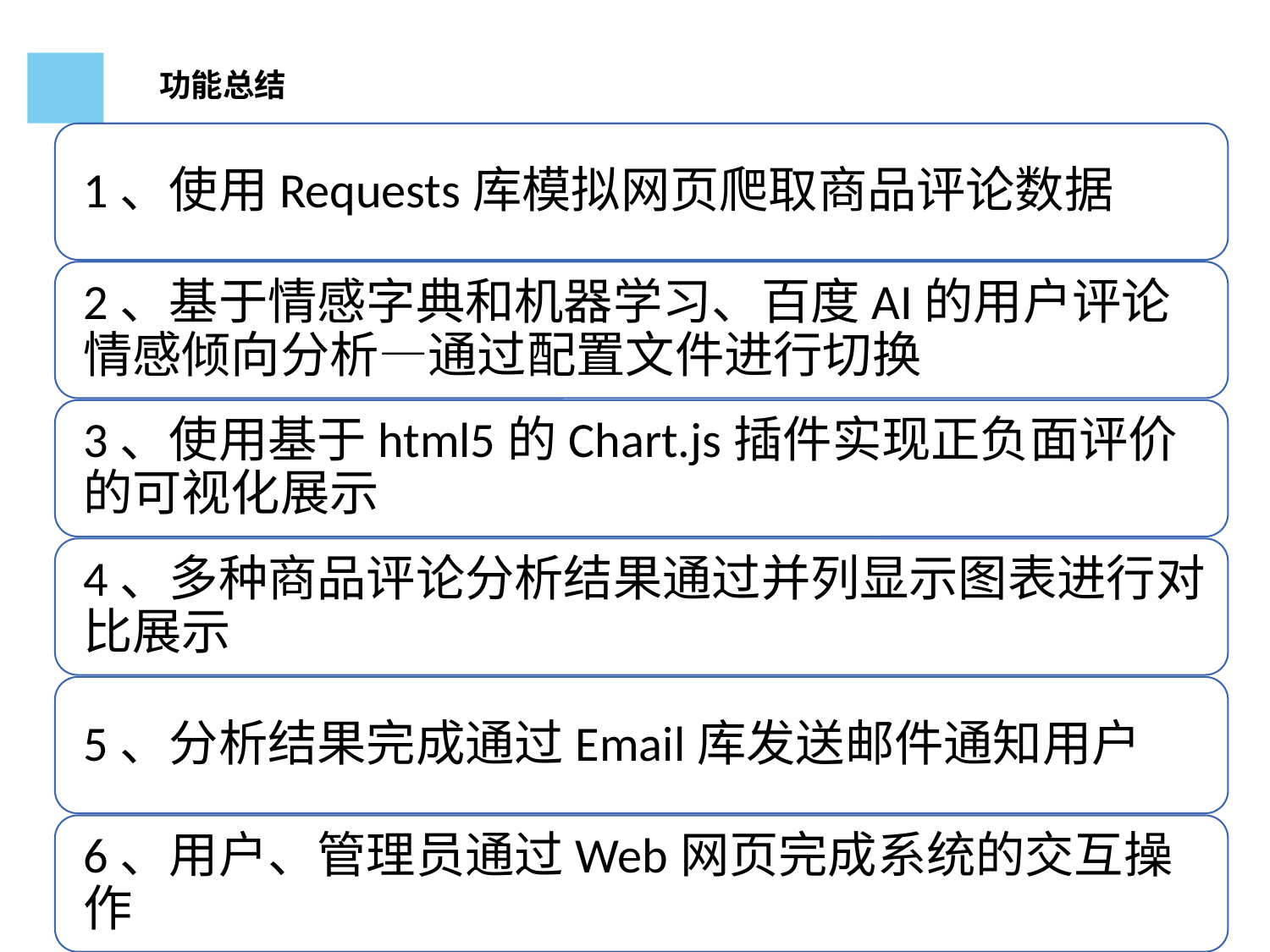

功能总结
1、使用Requests库模拟网页爬取商品评论数据
2、基于情感字典和机器学习、百度AI的用户评论情感倾向分析—通过配置文件进行切换
3、使用基于html5的Chart.js插件实现正负面评价的可视化展示
4、多种商品评论分析结果通过并列显示图表进行对比展示
5、分析结果完成通过Email库发送邮件通知用户
6、用户、管理员通过Web网页完成系统的交互操作